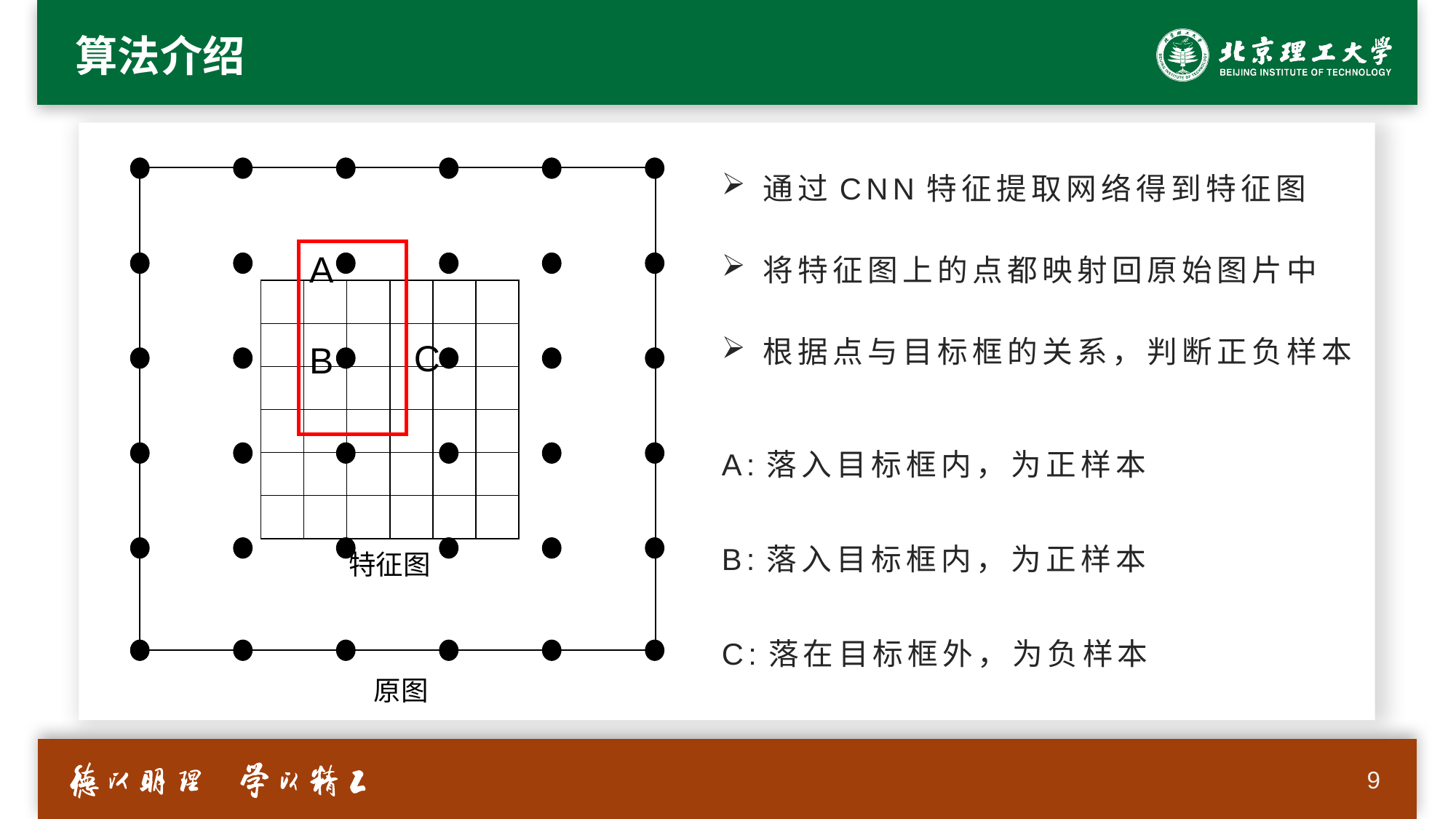

# 算法介绍

通过CNN特征提取网络得到特征图
|  |  |  |  |  |
| --- | --- | --- | --- | --- |
|  |  |  |  |  |
|  |  |  |  |  |
|  |  |  |  |  |
|  |  |  |  |  |
将特征图上的点都映射回原始图片中
A

|  |  |  |  |  |  |
| --- | --- | --- | --- | --- | --- |
|  |  |  |  |  |  |
|  |  |  |  |  |  |
|  |  |  |  |  |  |
|  |  |  |  |  |  |
|  |  |  |  |  |  |
根据点与目标框的关系，判断正负样本
C
B

A:落入目标框内，为正样本

B:落入目标框内，为正样本

C:落在目标框外，为负样本

特征图

原图